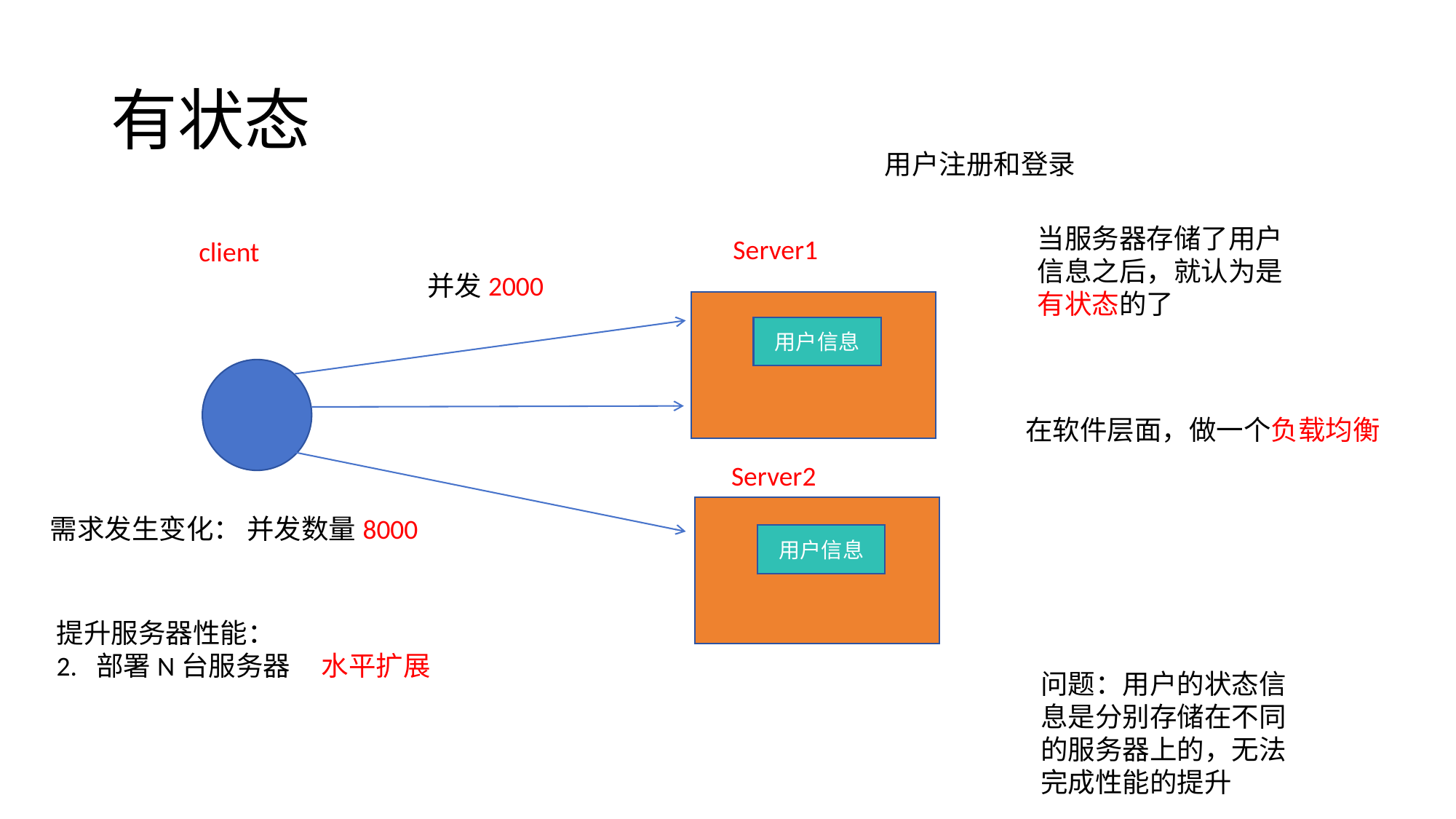

# 有状态
用户注册和登录
当服务器存储了用户信息之后，就认为是有状态的了
Server1
client
并发2000

用户信息

在软件层面，做一个负载均衡
Server2

需求发生变化： 并发数量8000
用户信息
提升服务器性能：
2.  部署N台服务器     水平扩展
问题：用户的状态信息是分别存储在不同的服务器上的，无法完成性能的提升